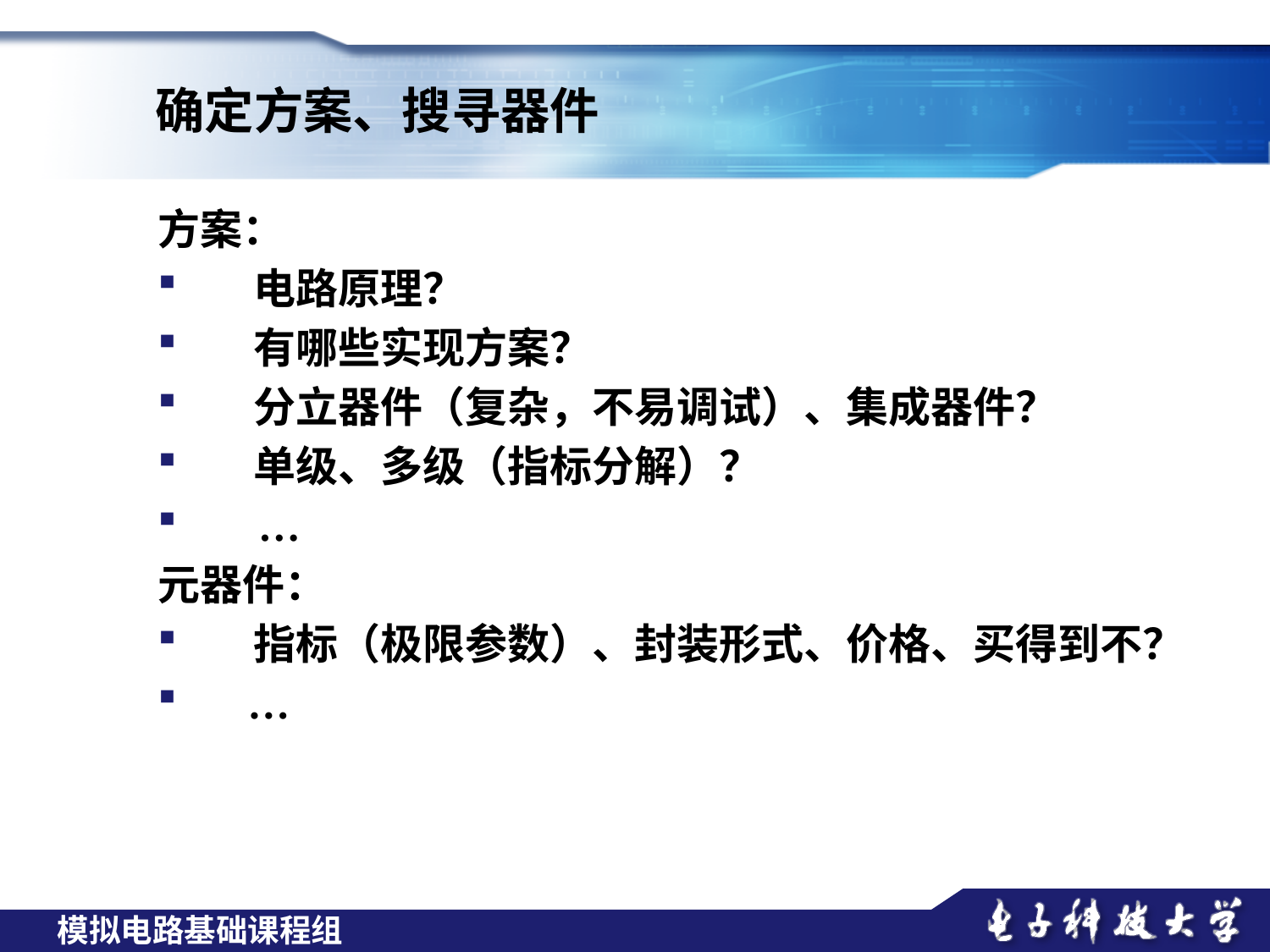

确定方案、搜寻器件
方案：
    电路原理？
    有哪些实现方案？
    分立器件（复杂，不易调试）、集成器件？
    单级、多级（指标分解）？
     …
元器件：
    指标（极限参数）、封装形式、价格、买得到不？
    …